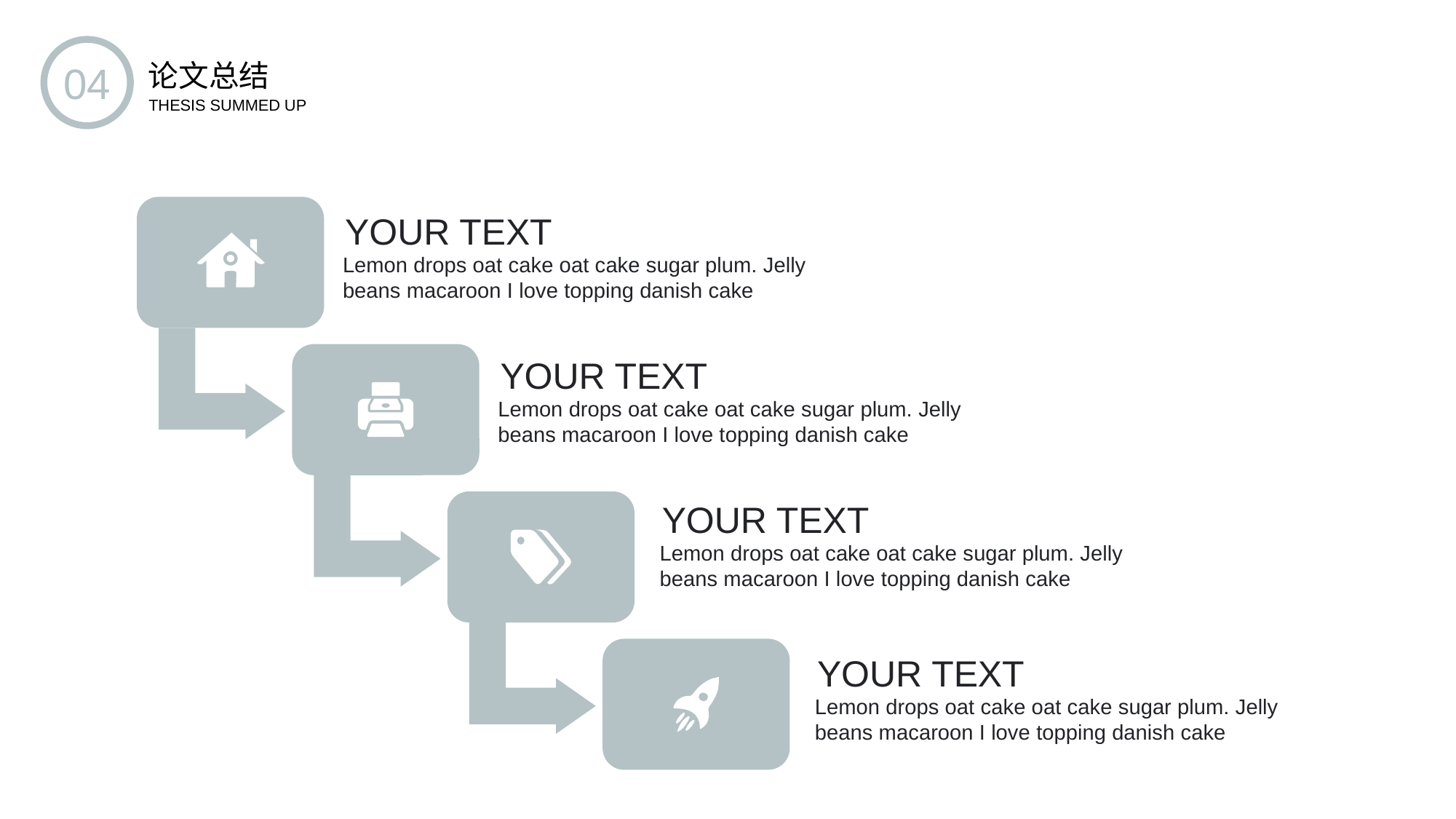

04
论文总结
THESIS SUMMED UP

 YOUR TEXT
Lemon drops oat cake oat cake sugar plum. Jelly beans macaroon I love topping danish cake

 YOUR TEXT
Lemon drops oat cake oat cake sugar plum. Jelly beans macaroon I love topping danish cake

 YOUR TEXT
Lemon drops oat cake oat cake sugar plum. Jelly beans macaroon I love topping danish cake

 YOUR TEXT
Lemon drops oat cake oat cake sugar plum. Jelly beans macaroon I love topping danish cake